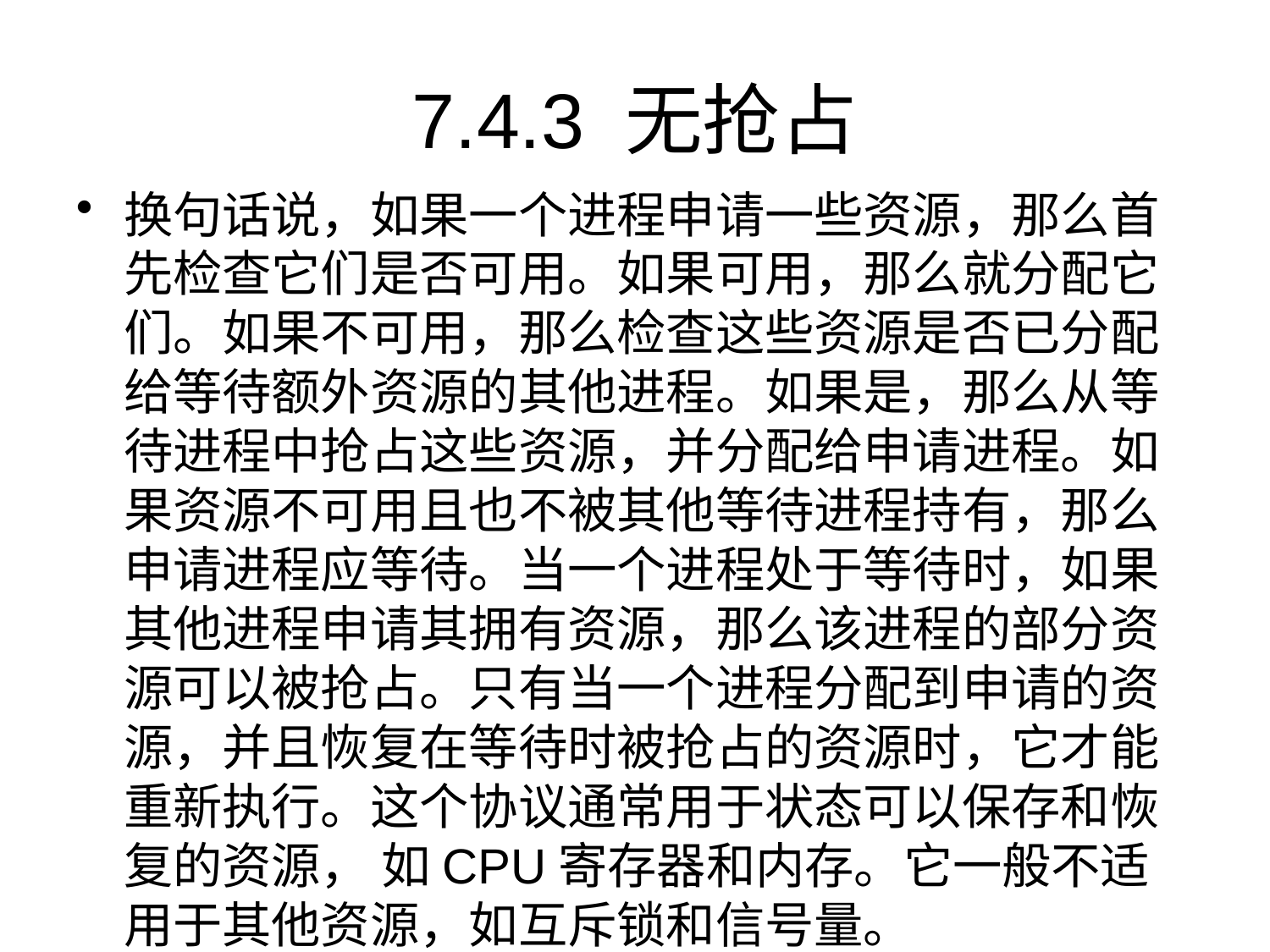

# 7.4.3 无抢占
换句话说，如果一个进程申请一些资源，那么首先检查它们是否可用。如果可用，那么就分配它们。如果不可用，那么检查这些资源是否已分配给等待额外资源的其他进程。如果是，那么从等待进程中抢占这些资源，并分配给申请进程。如果资源不可用且也不被其他等待进程持有，那么申请进程应等待。当一个进程处于等待时，如果其他进程申请其拥有资源，那么该进程的部分资源可以被抢占。只有当一个进程分配到申请的资源，并且恢复在等待时被抢占的资源时，它才能重新执行。这个协议通常用于状态可以保存和恢复的资源， 如CPU寄存器和内存。它一般不适用于其他资源，如互斥锁和信号量。